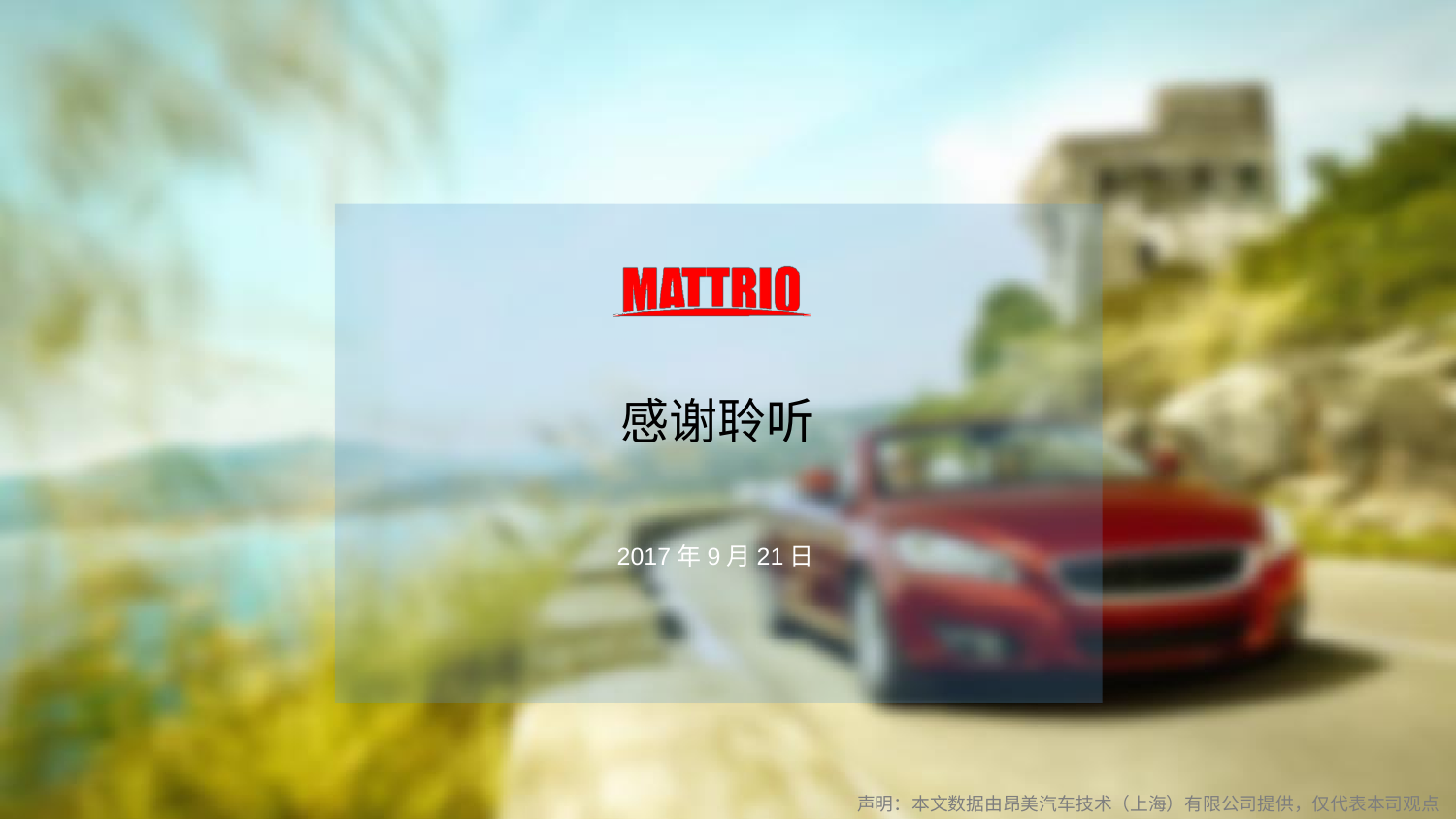

感谢聆听

   2017年9月21日
声明：本文数据由昂美汽车技术（上海）有限公司提供，仅代表本司观点